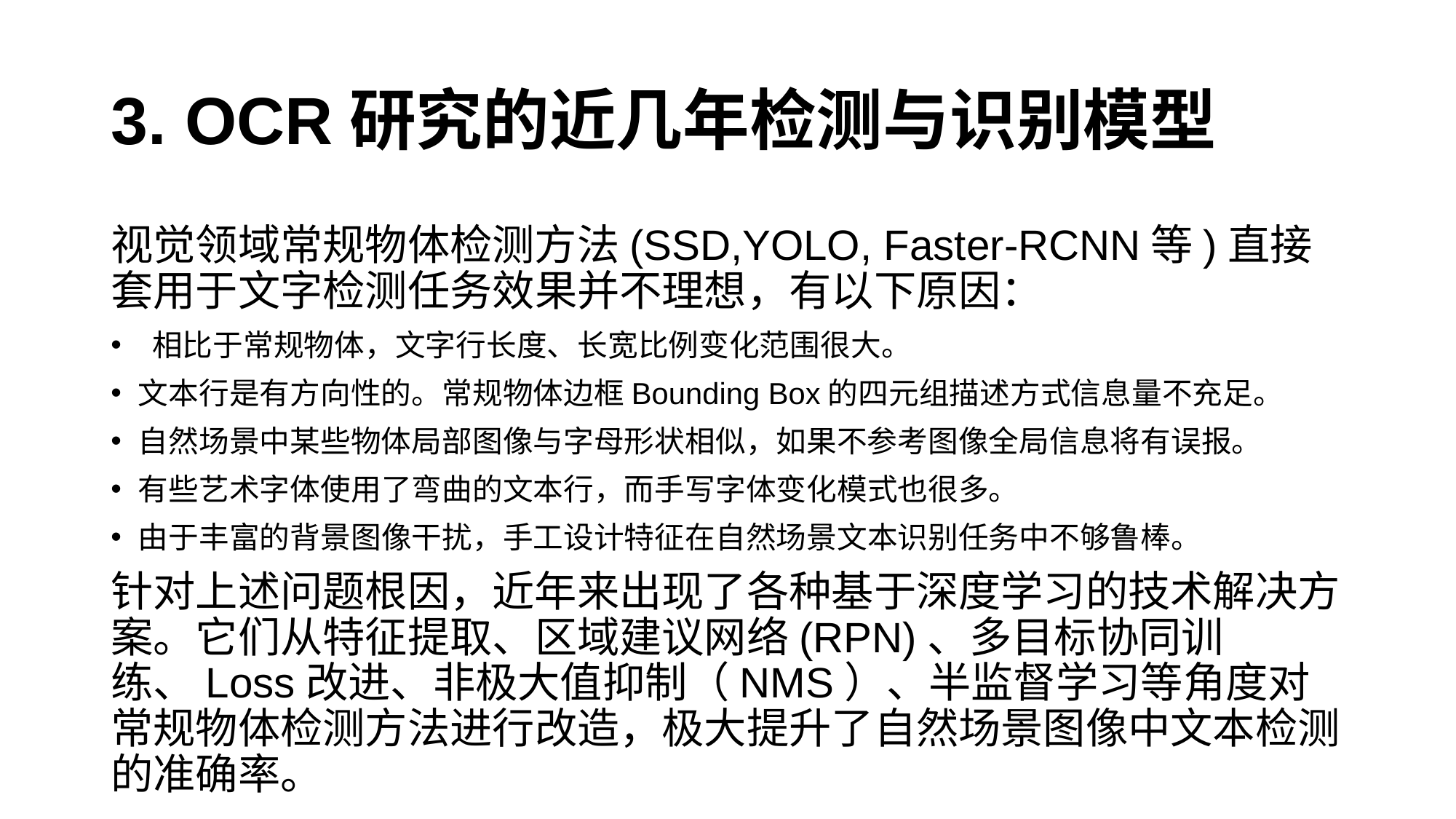

# 3. OCR研究的近几年检测与识别模型
视觉领域常规物体检测方法(SSD,YOLO, Faster-RCNN等)直接套用于文字检测任务效果并不理想，有以下原因：
 相比于常规物体，文字行长度、长宽比例变化范围很大。
文本行是有方向性的。常规物体边框Bounding Box的四元组描述方式信息量不充足。
自然场景中某些物体局部图像与字母形状相似，如果不参考图像全局信息将有误报。
有些艺术字体使用了弯曲的文本行，而手写字体变化模式也很多。
由于丰富的背景图像干扰，手工设计特征在自然场景文本识别任务中不够鲁棒。
针对上述问题根因，近年来出现了各种基于深度学习的技术解决方案。它们从特征提取、区域建议网络(RPN)、多目标协同训练、Loss改进、非极大值抑制（NMS）、半监督学习等角度对常规物体检测方法进行改造，极大提升了自然场景图像中文本检测的准确率。